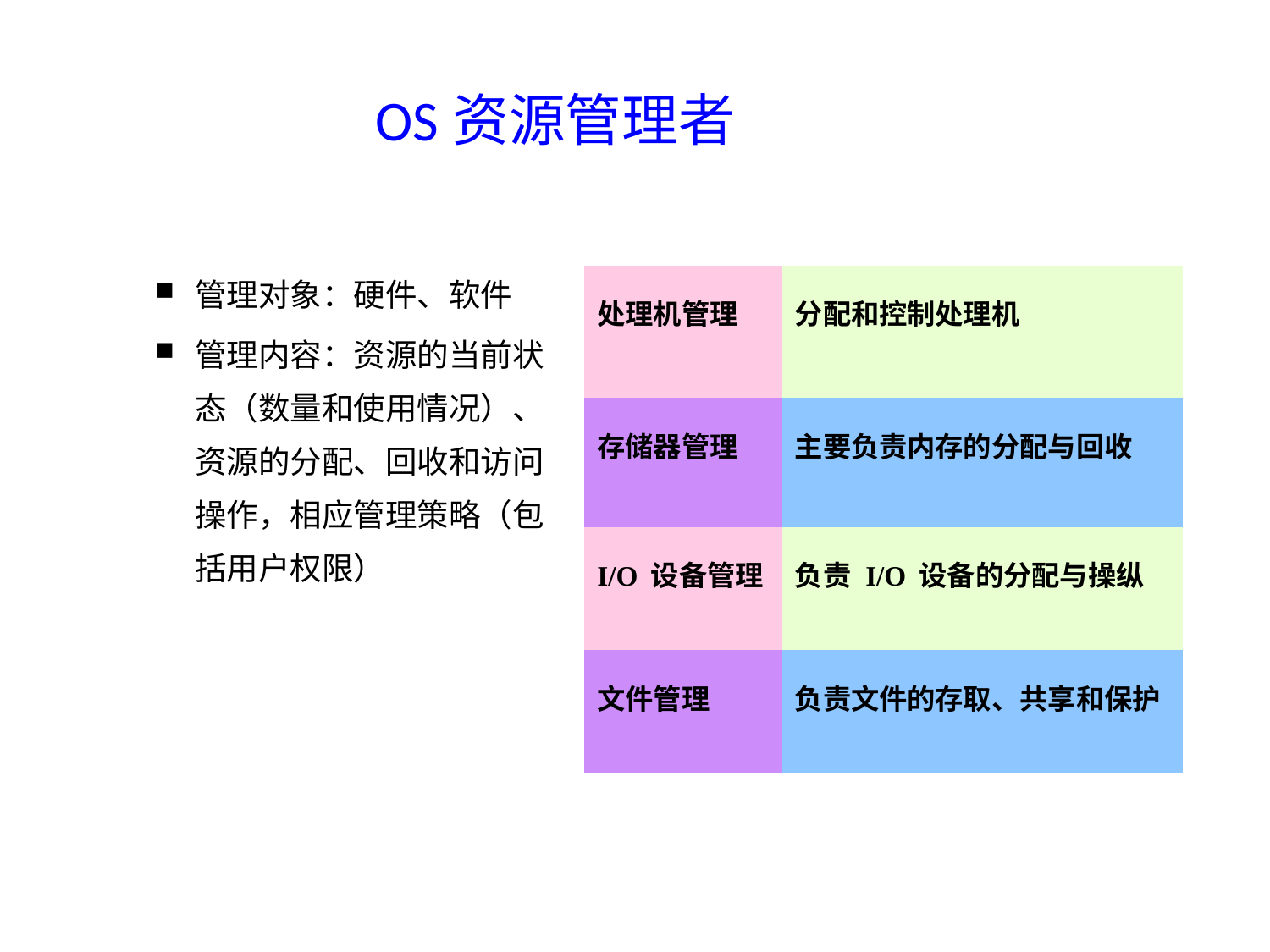

# OS资源管理者
管理对象：硬件、软件
管理内容：资源的当前状态（数量和使用情况）、资源的分配、回收和访问操作，相应管理策略（包括用户权限）
| 处理机管理 | 分配和控制处理机 |
| --- | --- |
| 存储器管理 | 主要负责内存的分配与回收 |
| I/O 设备管理 | 负责 I/O 设备的分配与操纵 |
| 文件管理 | 负责文件的存取、共享和保护 |